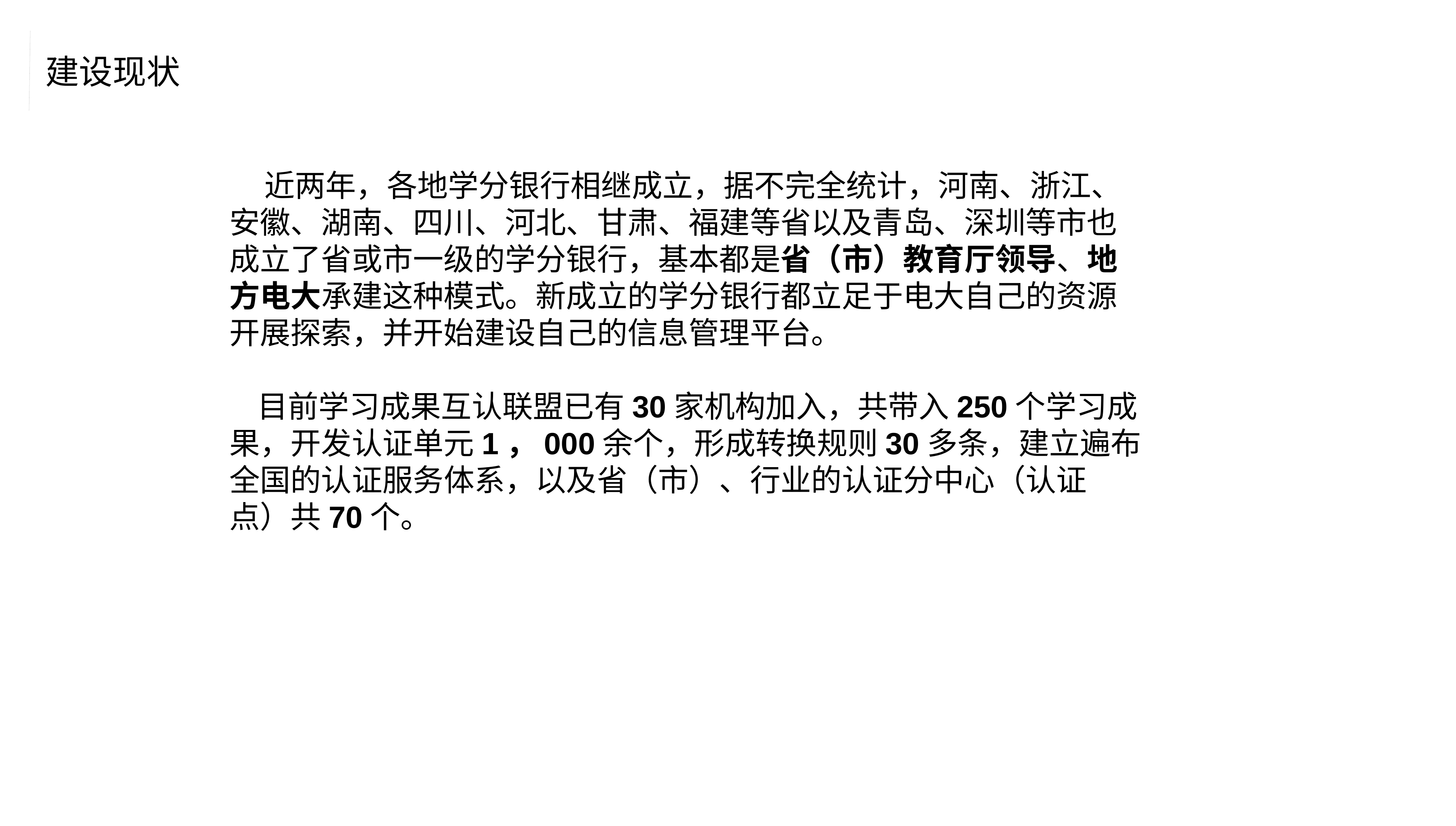

建设现状
    近两年，各地学分银行相继成立，据不完全统计，河南、浙江、安徽、湖南、四川、河北、甘肃、福建等省以及青岛、深圳等市也成立了省或市一级的学分银行，基本都是省（市）教育厅领导、地方电大承建这种模式。新成立的学分银行都立足于电大自己的资源开展探索，并开始建设自己的信息管理平台。

   目前学习成果互认联盟已有30家机构加入，共带入250个学习成果，开发认证单元1，000余个，形成转换规则30多条，建立遍布全国的认证服务体系，以及省（市）、行业的认证分中心（认证点）共70个。